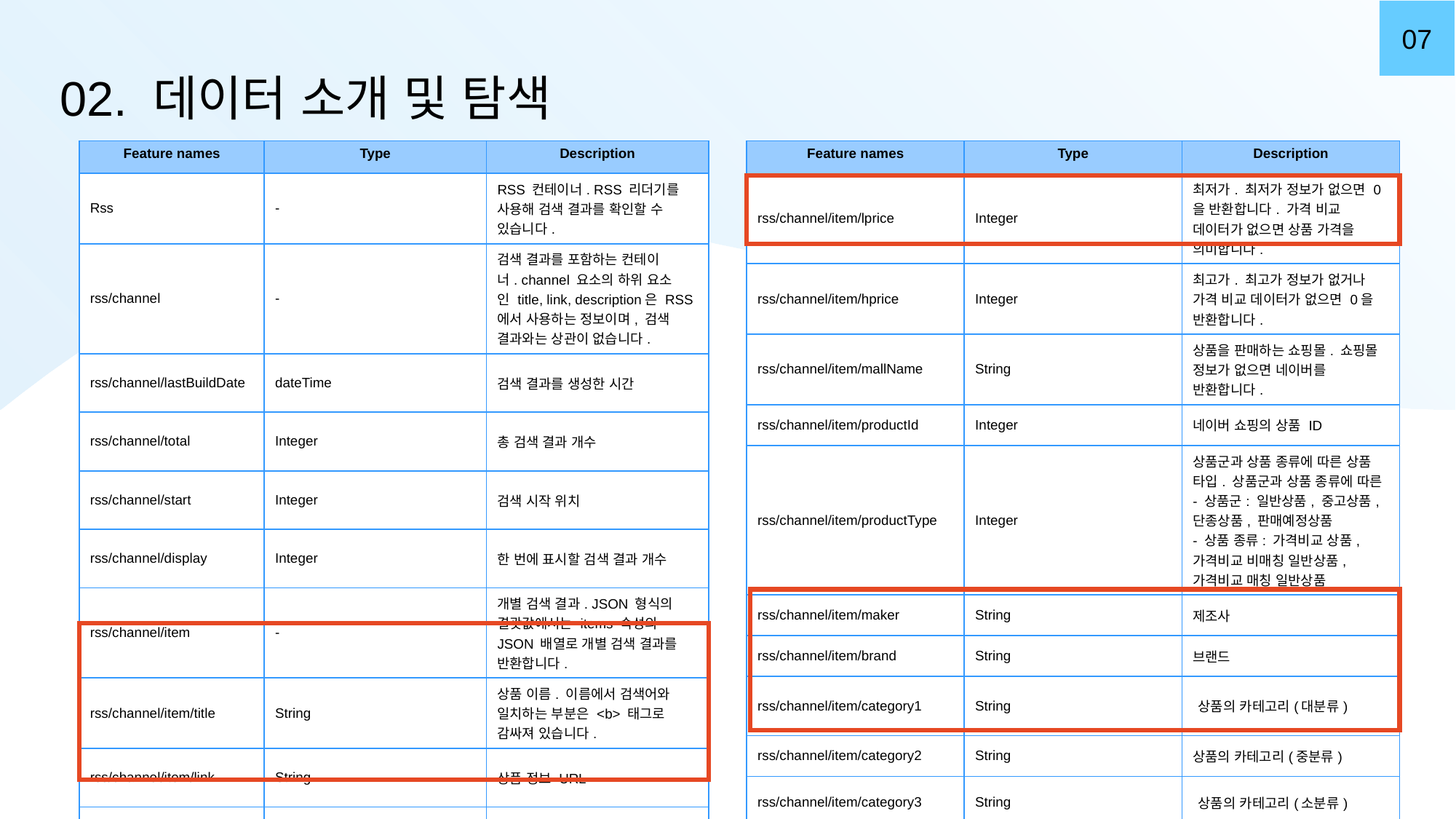

07
# 02. 데이터 소개 및 탐색
| Feature names | Type | Description |
| --- | --- | --- |
| Rss | - | RSS 컨테이너. RSS 리더기를 사용해 검색 결과를 확인할 수 있습니다. |
| rss/channel | - | 검색 결과를 포함하는 컨테이너. channel 요소의 하위 요소인 title, link, description은 RSS에서 사용하는 정보이며, 검색 결과와는 상관이 없습니다. |
| rss/channel/lastBuildDate | dateTime | 검색 결과를 생성한 시간 |
| rss/channel/total | Integer | 총 검색 결과 개수 |
| rss/channel/start | Integer | 검색 시작 위치 |
| rss/channel/display | Integer | 한 번에 표시할 검색 결과 개수 |
| rss/channel/item | - | 개별 검색 결과. JSON 형식의 결괏값에서는 items 속성의 JSON 배열로 개별 검색 결과를 반환합니다. |
| rss/channel/item/title | String | 상품 이름. 이름에서 검색어와 일치하는 부분은 <b> 태그로 감싸져 있습니다. |
| rss/channel/item/link | String | 상품 정보 URL |
| rss/channel/item/image | String | 섬네일 이미지의 URL |
| Feature names | Type | Description |
| --- | --- | --- |
| rss/channel/item/lprice | Integer | 최저가. 최저가 정보가 없으면 0을 반환합니다. 가격 비교 데이터가 없으면 상품 가격을 의미합니다. |
| rss/channel/item/hprice | Integer | 최고가. 최고가 정보가 없거나 가격 비교 데이터가 없으면 0을 반환합니다. |
| rss/channel/item/mallName | String | 상품을 판매하는 쇼핑몰. 쇼핑몰 정보가 없으면 네이버를 반환합니다. |
| rss/channel/item/productId | Integer | 네이버 쇼핑의 상품 ID |
| rss/channel/item/productType | Integer | 상품군과 상품 종류에 따른 상품 타입. 상품군과 상품 종류에 따른 - 상품군: 일반상품, 중고상품, 단종상품, 판매예정상품 - 상품 종류: 가격비교 상품, 가격비교 비매칭 일반상품, 가격비교 매칭 일반상품 |
| rss/channel/item/maker | String | 제조사 |
| rss/channel/item/brand | String | 브랜드 |
| rss/channel/item/category1 | String | 상품의 카테고리(대분류) |
| rss/channel/item/category2 | String | 상품의 카테고리(중분류) |
| rss/channel/item/category3 | String | 상품의 카테고리(소분류) |